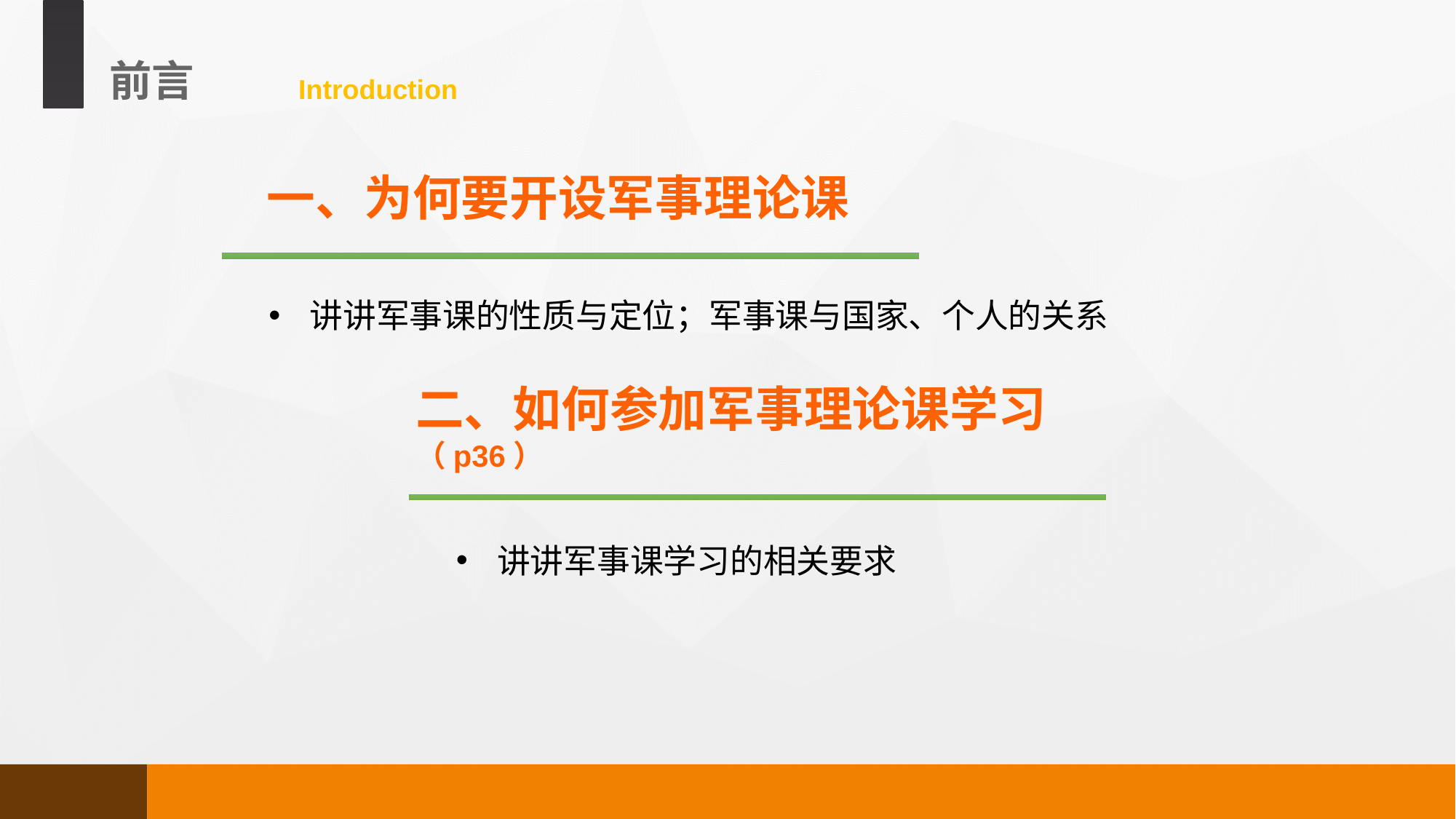

前言
Introduction
一、为何要开设军事理论课

讲讲军事课的性质与定位；军事课与国家、个人的关系
二、如何参加军事理论课学习（p36）

讲讲军事课学习的相关要求